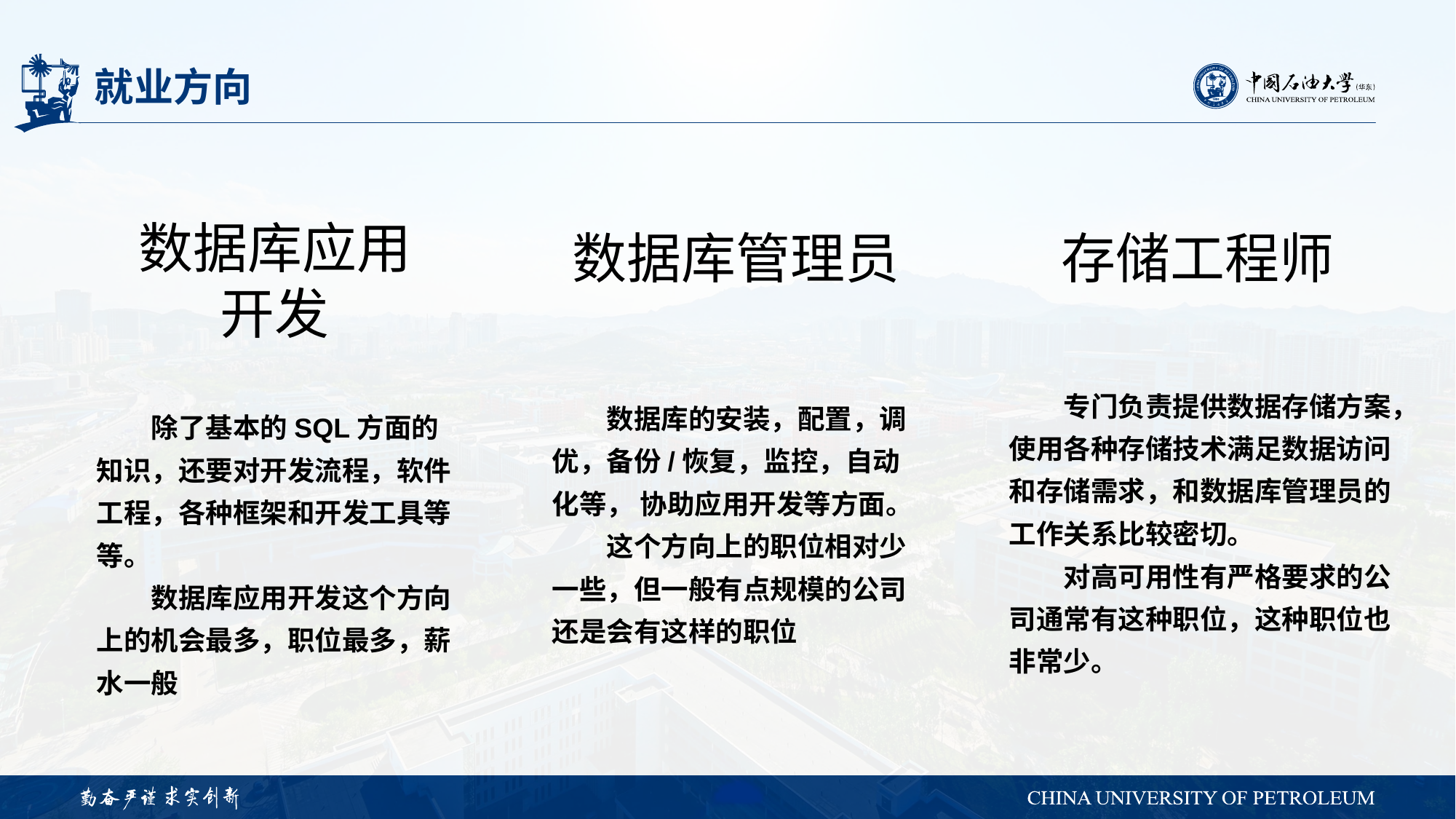

# 就业方向
数据库应用开发
数据库管理员
存储工程师
专门负责提供数据存储方案，使用各种存储技术满足数据访问和存储需求，和数据库管理员的工作关系比较密切。
对高可用性有严格要求的公司通常有这种职位，这种职位也非常少。
数据库的安装，配置，调优，备份/恢复，监控，自动化等， 协助应用开发等方面。
这个方向上的职位相对少一些，但一般有点规模的公司还是会有这样的职位
除了基本的SQL方面的知识，还要对开发流程，软件工程，各种框架和开发工具等等。
数据库应用开发这个方向上的机会最多，职位最多，薪水一般